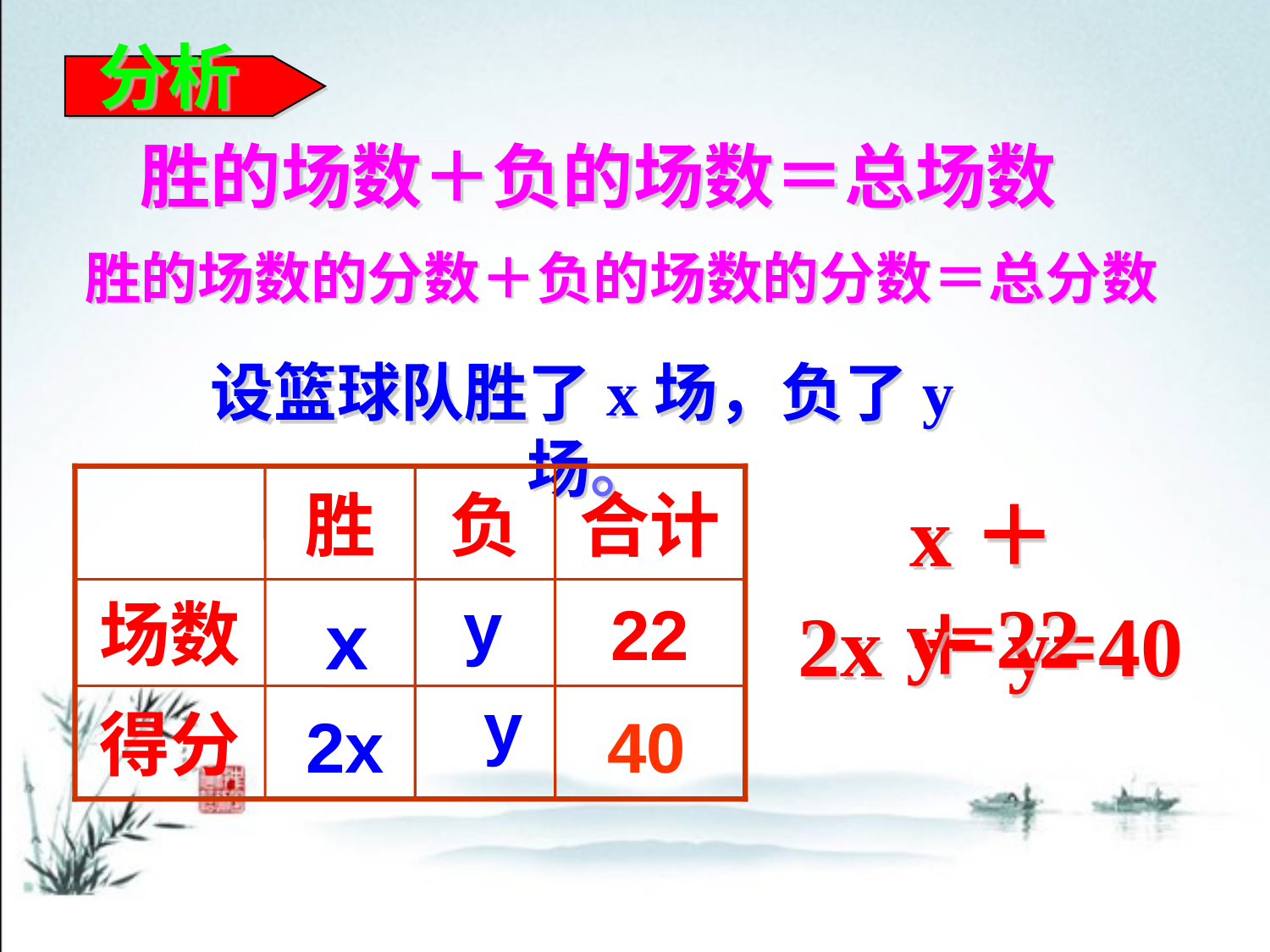

分析

胜的场数＋负的场数＝总场数
胜的场数的分数＋负的场数的分数＝总分数
设篮球队胜了x场，负了y场。

胜

负

合计

场数

22
得分

x＋y=22
y
x
2x＋y=40
y
2x
40